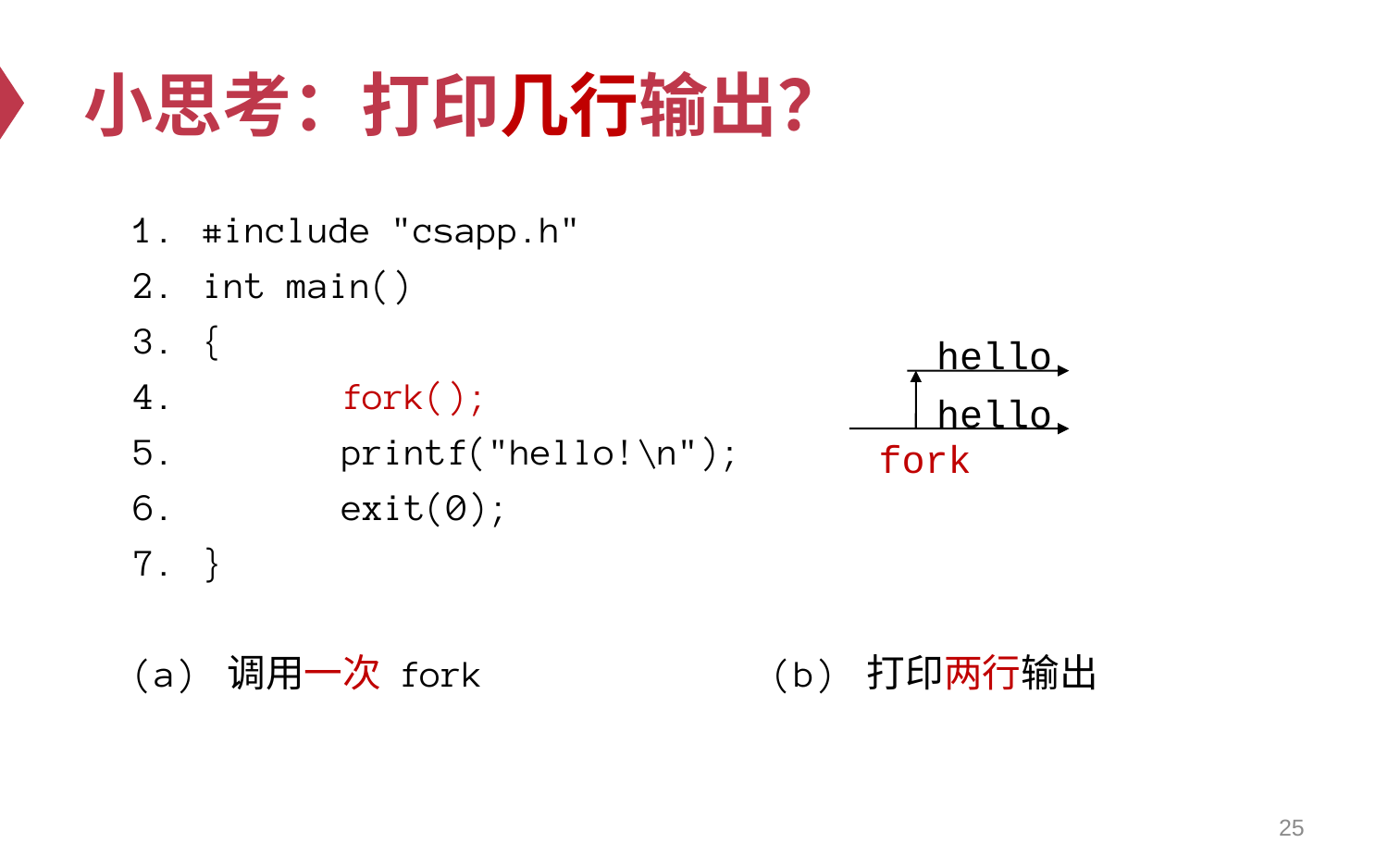

# 小思考：打印几行输出？
#include "csapp.h"
int main()
{
	fork();
	printf("hello!\n");
	exit(0);
}

(a) 调用一次 fork     	    (b) 打印两行输出

hello

hello
fork

25